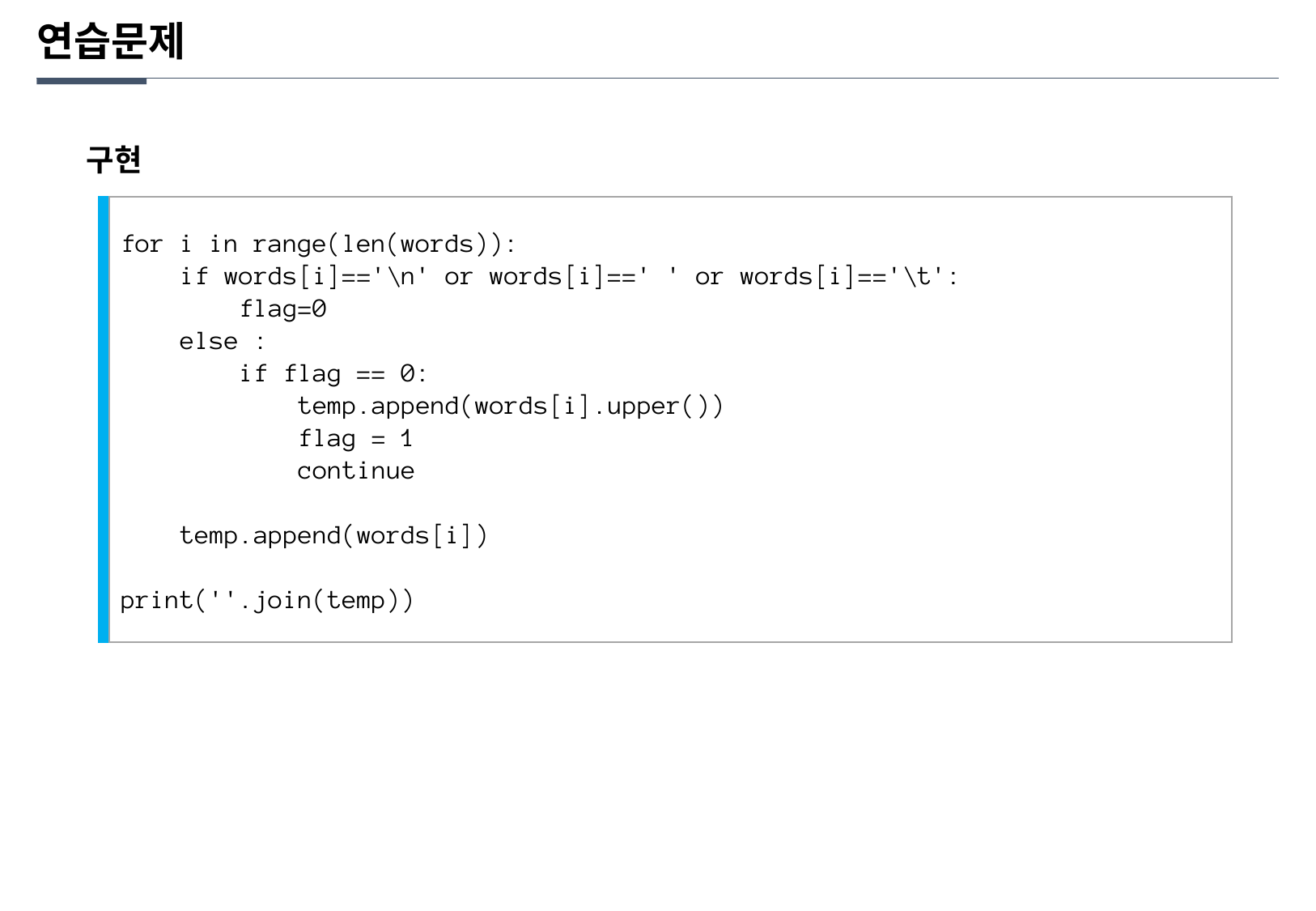

연습문제
구현

for i in range(len(words)):
    if words[i]=='\n' or words[i]==' ' or words[i]=='\t':
        flag=0
    else :
        if flag == 0:
            temp.append(words[i].upper())
            flag = 1
            continue

    temp.append(words[i])

print(''.join(temp))